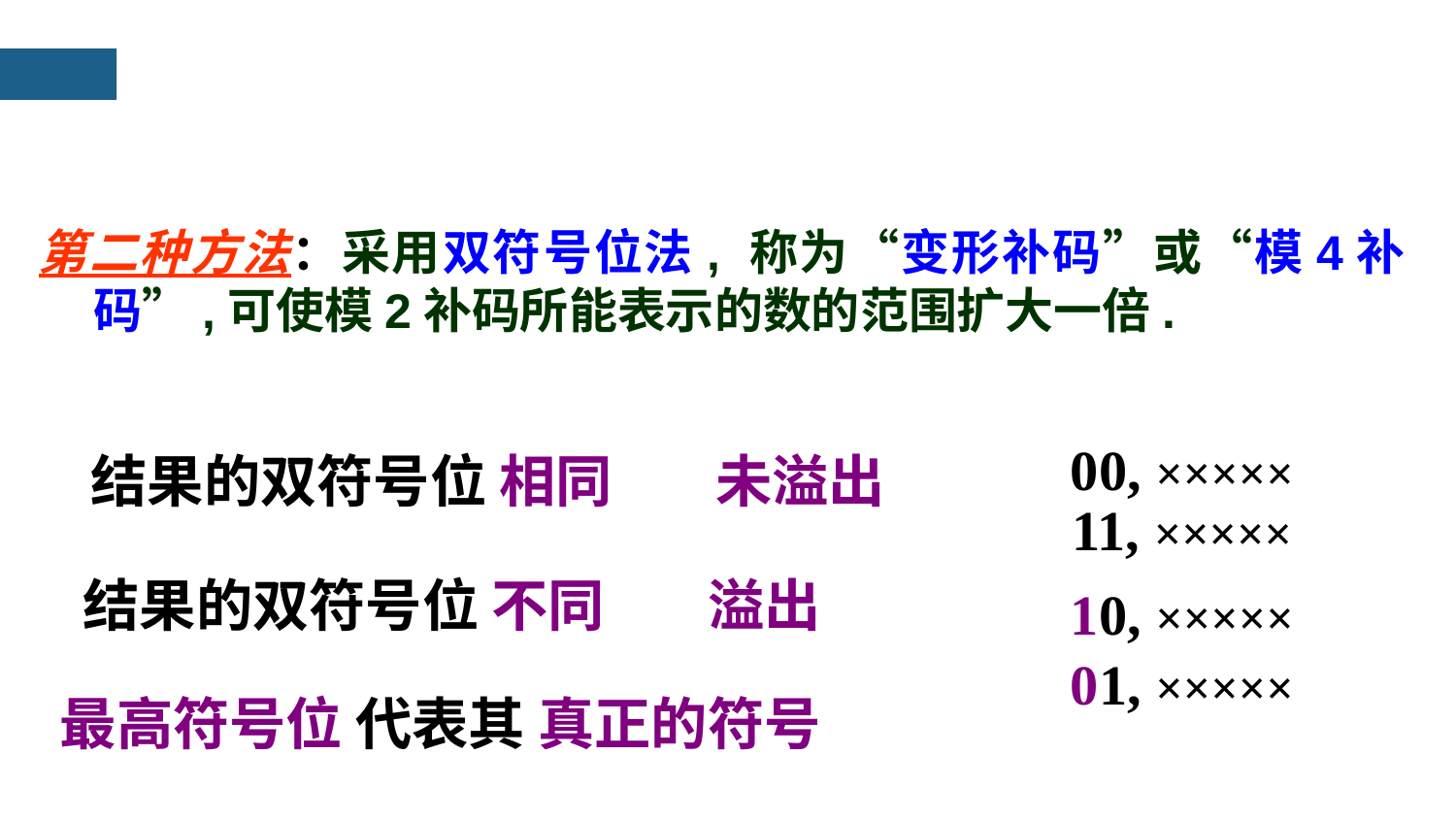

第二种方法：采用双符号位法, 称为“变形补码”或“模4补码”,可使模2补码所能表示的数的范围扩大一倍.
00, ×××××
11, ×××××
结果的双符号位 相同        未溢出
结果的双符号位 不同        溢出
10, ×××××
01, ×××××
最高符号位 代表其 真正的符号